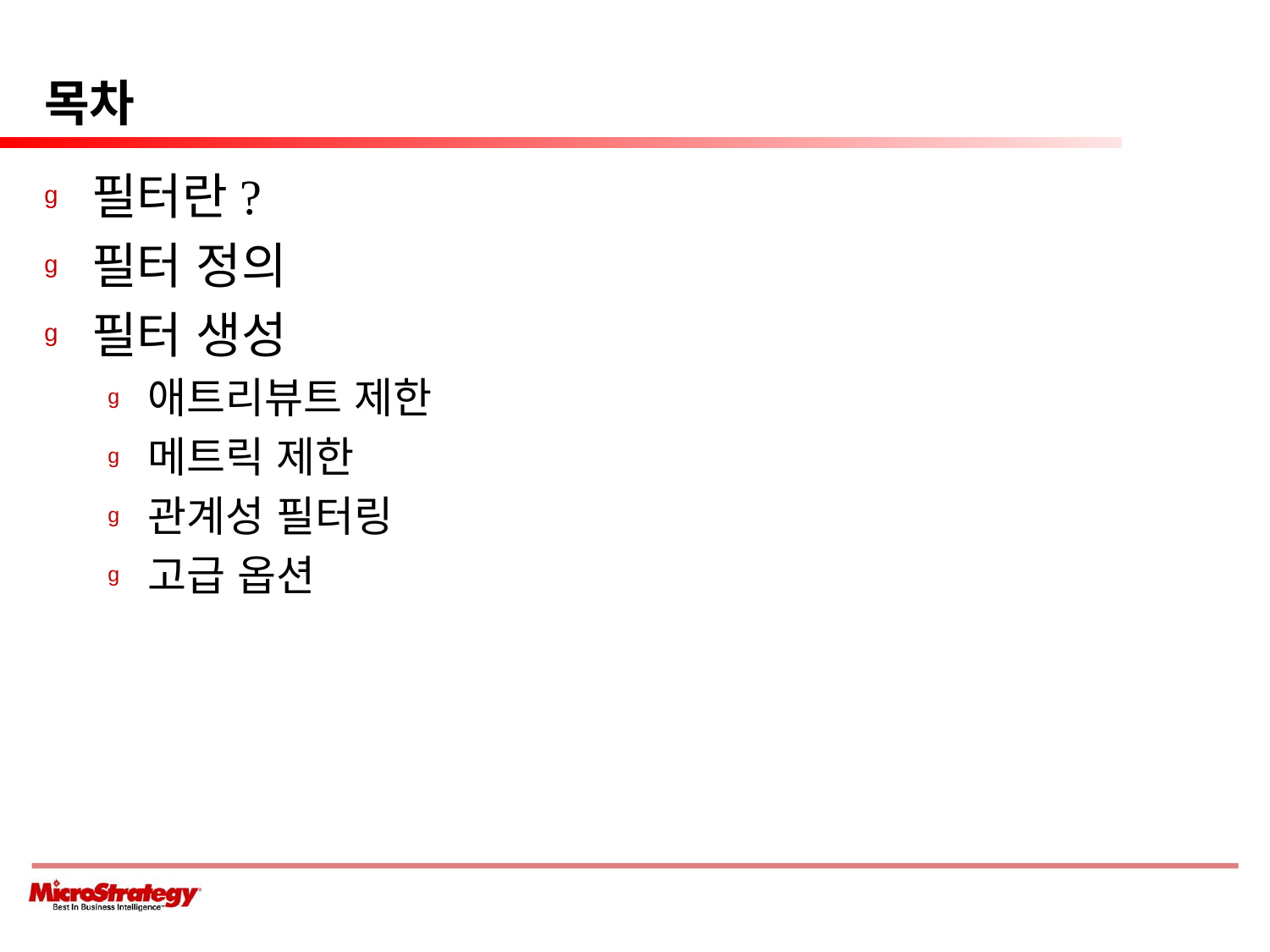

# 목차
필터란?
필터 정의
필터 생성
애트리뷰트 제한
메트릭 제한
관계성 필터링
고급 옵션